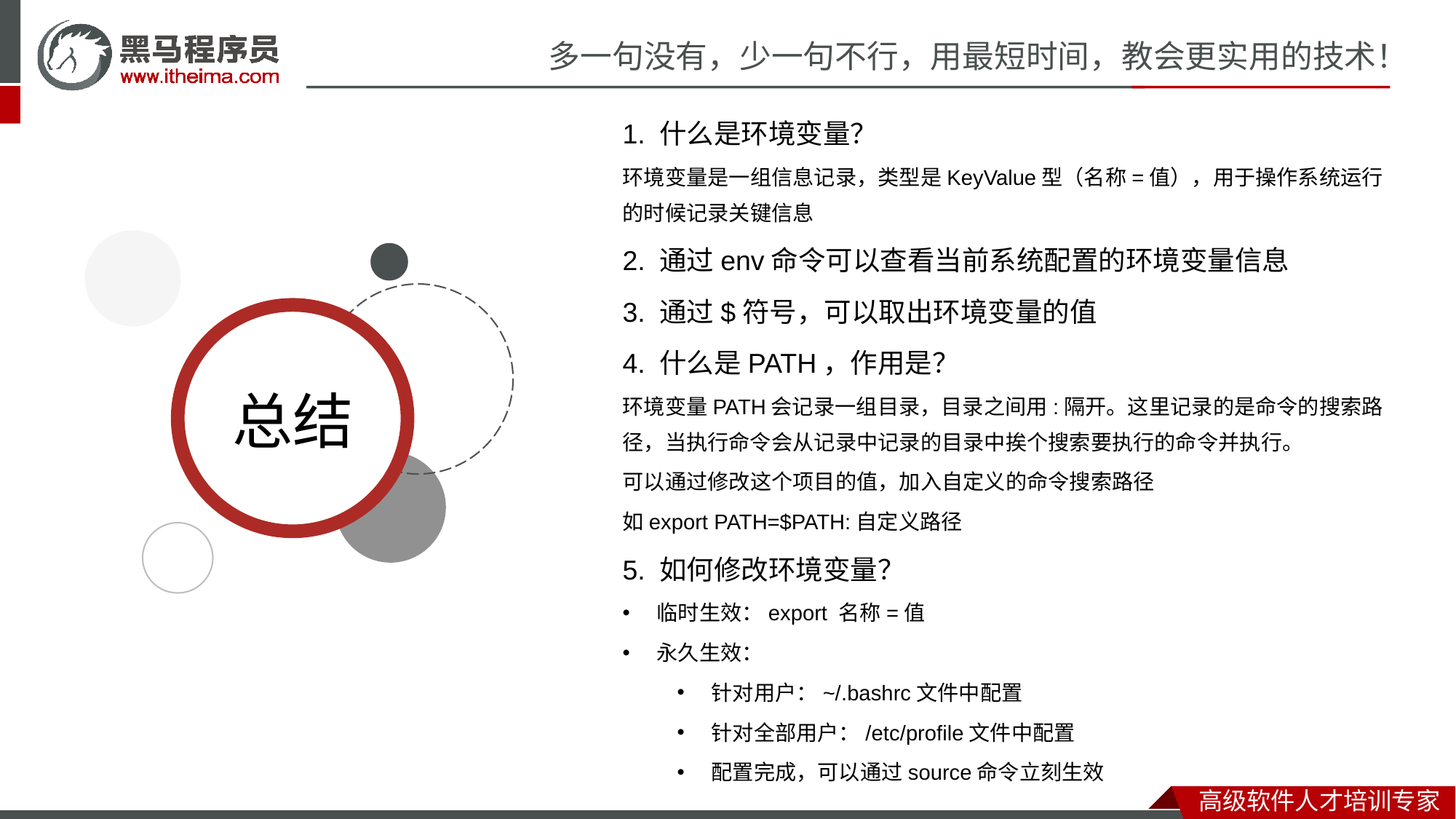

1. 什么是环境变量？
环境变量是一组信息记录，类型是KeyValue型（名称=值），用于操作系统运行的时候记录关键信息
2. 通过env命令可以查看当前系统配置的环境变量信息
3. 通过$符号，可以取出环境变量的值
4. 什么是PATH，作用是？
环境变量PATH会记录一组目录，目录之间用:隔开。这里记录的是命令的搜索路径，当执行命令会从记录中记录的目录中挨个搜索要执行的命令并执行。
可以通过修改这个项目的值，加入自定义的命令搜索路径
如export PATH=$PATH:自定义路径
5. 如何修改环境变量？
临时生效：export 名称=值
永久生效：
针对用户：~/.bashrc文件中配置
针对全部用户：/etc/profile文件中配置
配置完成，可以通过source命令立刻生效